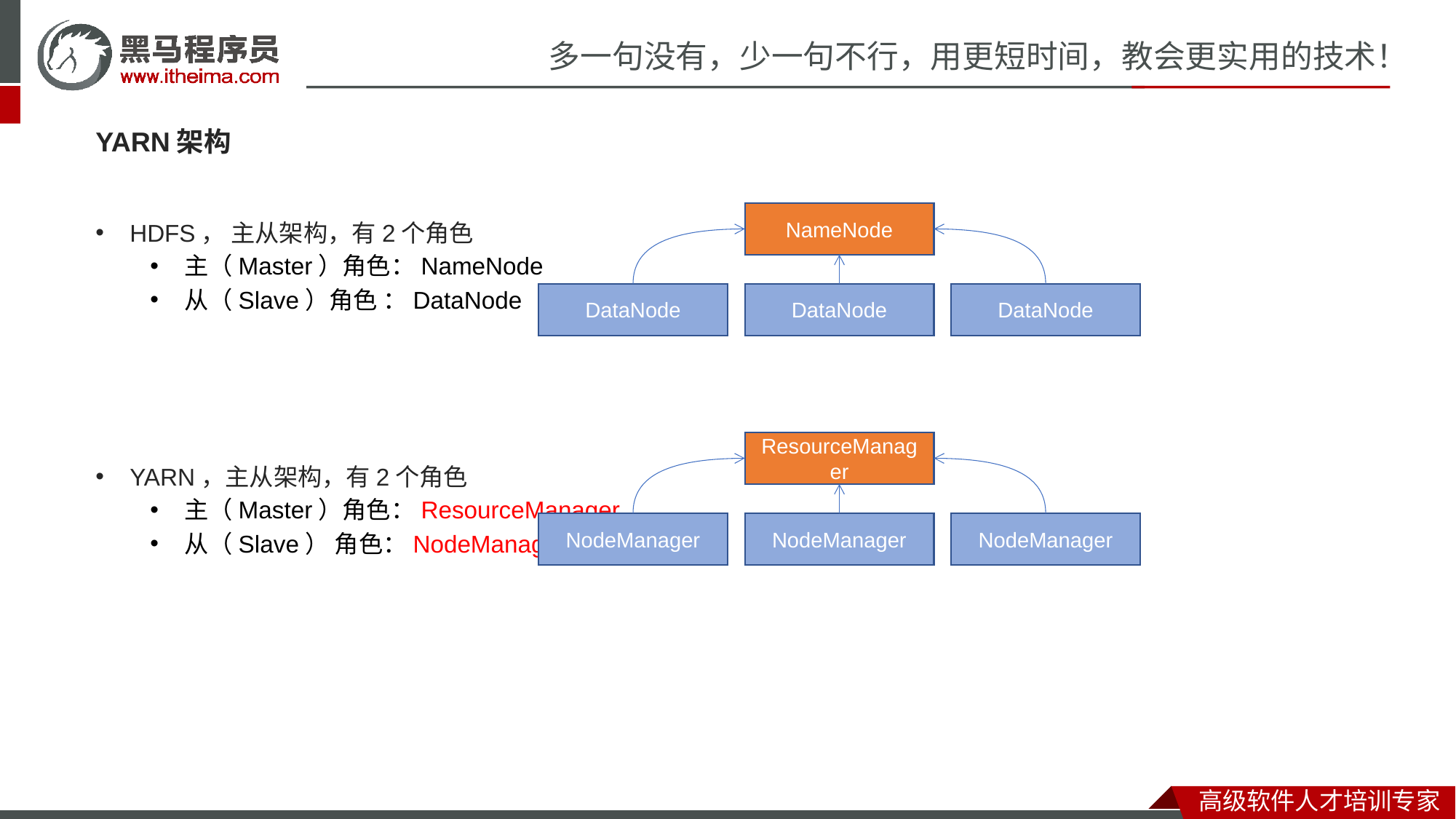

YARN架构
HDFS， 主从架构，有2个角色
主（Master）角色：NameNode
从（Slave）角色 ：DataNode

YARN，主从架构，有2个角色
主（Master）角色：ResourceManager
从（Slave） 角色：NodeManager
NameNode
DataNode
DataNode
DataNode
ResourceManager
NodeManager
NodeManager
NodeManager